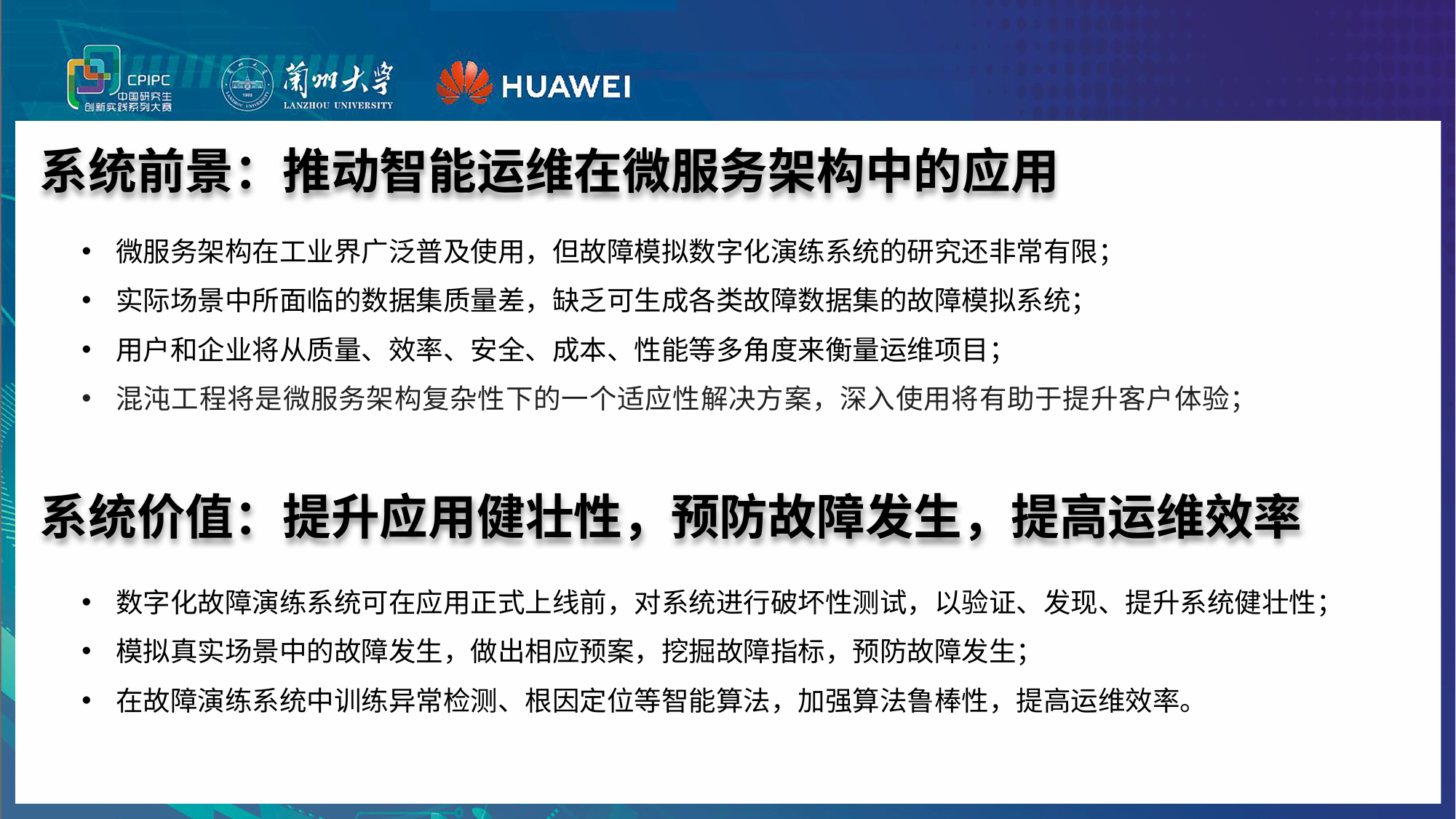

系统前景：推动智能运维在微服务架构中的应用
微服务架构在工业界广泛普及使用，但故障模拟数字化演练系统的研究还非常有限；
实际场景中所面临的数据集质量差，缺乏可生成各类故障数据集的故障模拟系统；
用户和企业将从质量、效率、安全、成本、性能等多角度来衡量运维项目；
混沌工程将是微服务架构复杂性下的一个适应性解决方案，深入使用将有助于提升客户体验；
系统价值：提升应用健壮性，预防故障发生，提高运维效率
数字化故障演练系统可在应用正式上线前，对系统进行破坏性测试，以验证、发现、提升系统健壮性；
模拟真实场景中的故障发生，做出相应预案，挖掘故障指标，预防故障发生；
在故障演练系统中训练异常检测、根因定位等智能算法，加强算法鲁棒性，提高运维效率。